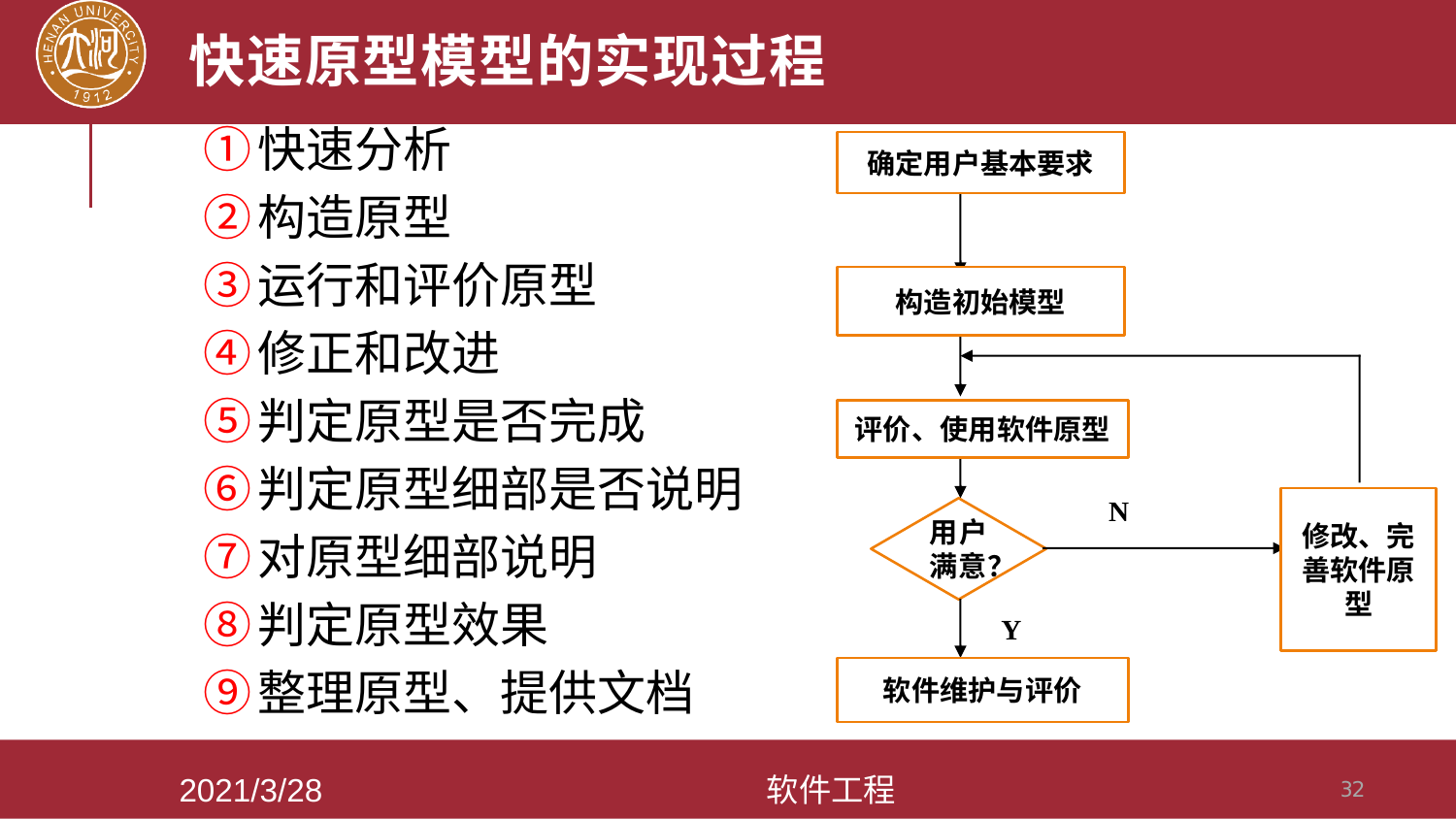

# 快速原型模型的实现过程
快速分析
构造原型
运行和评价原型
修正和改进
判定原型是否完成
判定原型细部是否说明
对原型细部说明
判定原型效果
整理原型、提供文档
确定用户基本要求

构造初始模型

评价、使用软件原型

N
修改、完善软件原型
用户满意？

Y
软件维护与评价
2021/3/28
软件工程
32